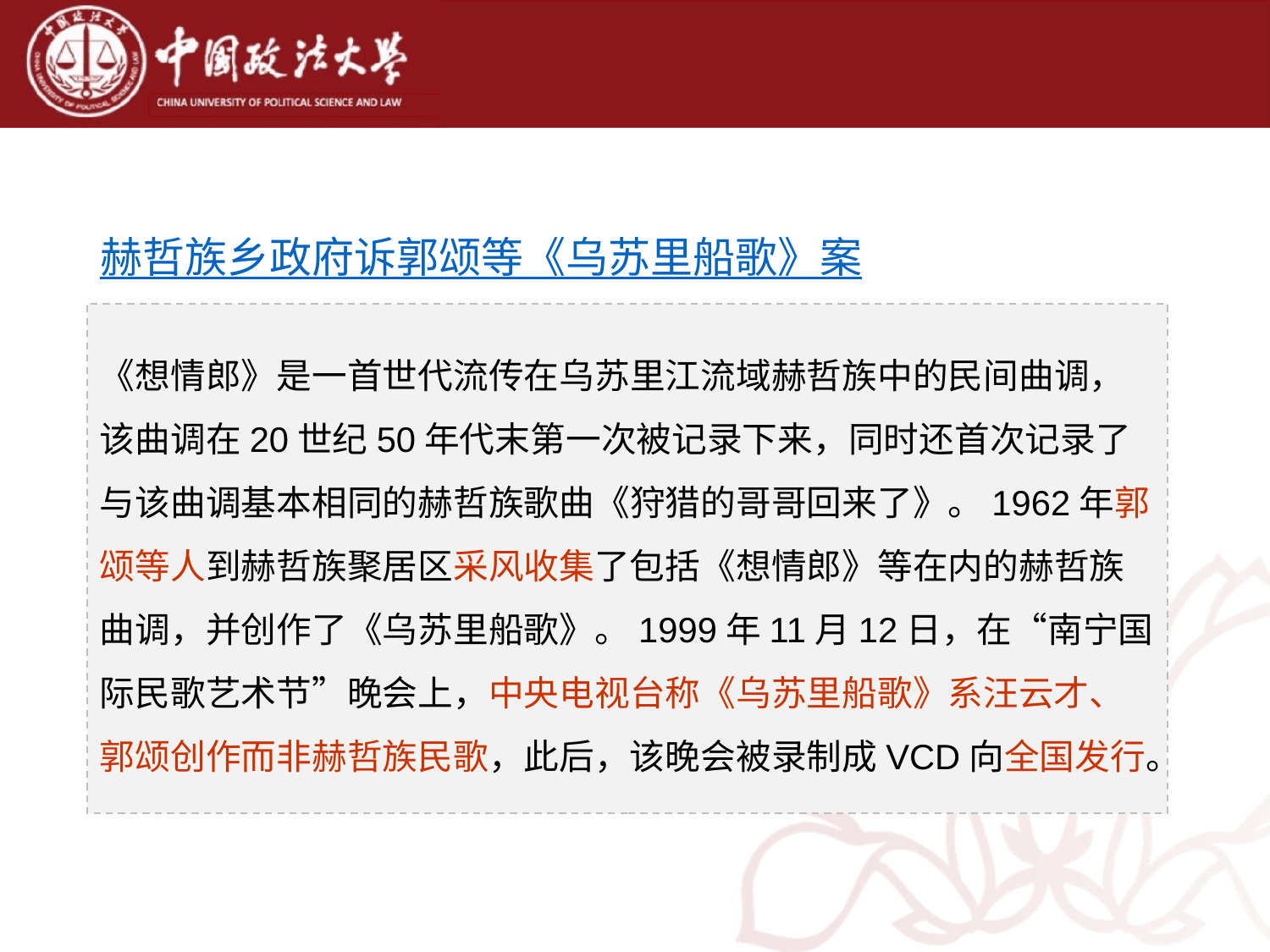

赫哲族乡政府诉郭颂等《乌苏里船歌》案

《想情郎》是一首世代流传在乌苏里江流域赫哲族中的民间曲调，该曲调在20世纪50年代末第一次被记录下来，同时还首次记录了与该曲调基本相同的赫哲族歌曲《狩猎的哥哥回来了》。1962年郭颂等人到赫哲族聚居区采风收集了包括《想情郎》等在内的赫哲族曲调，并创作了《乌苏里船歌》。1999年11月12日，在“南宁国际民歌艺术节”晚会上，中央电视台称《乌苏里船歌》系汪云才、郭颂创作而非赫哲族民歌，此后，该晚会被录制成VCD向全国发行。